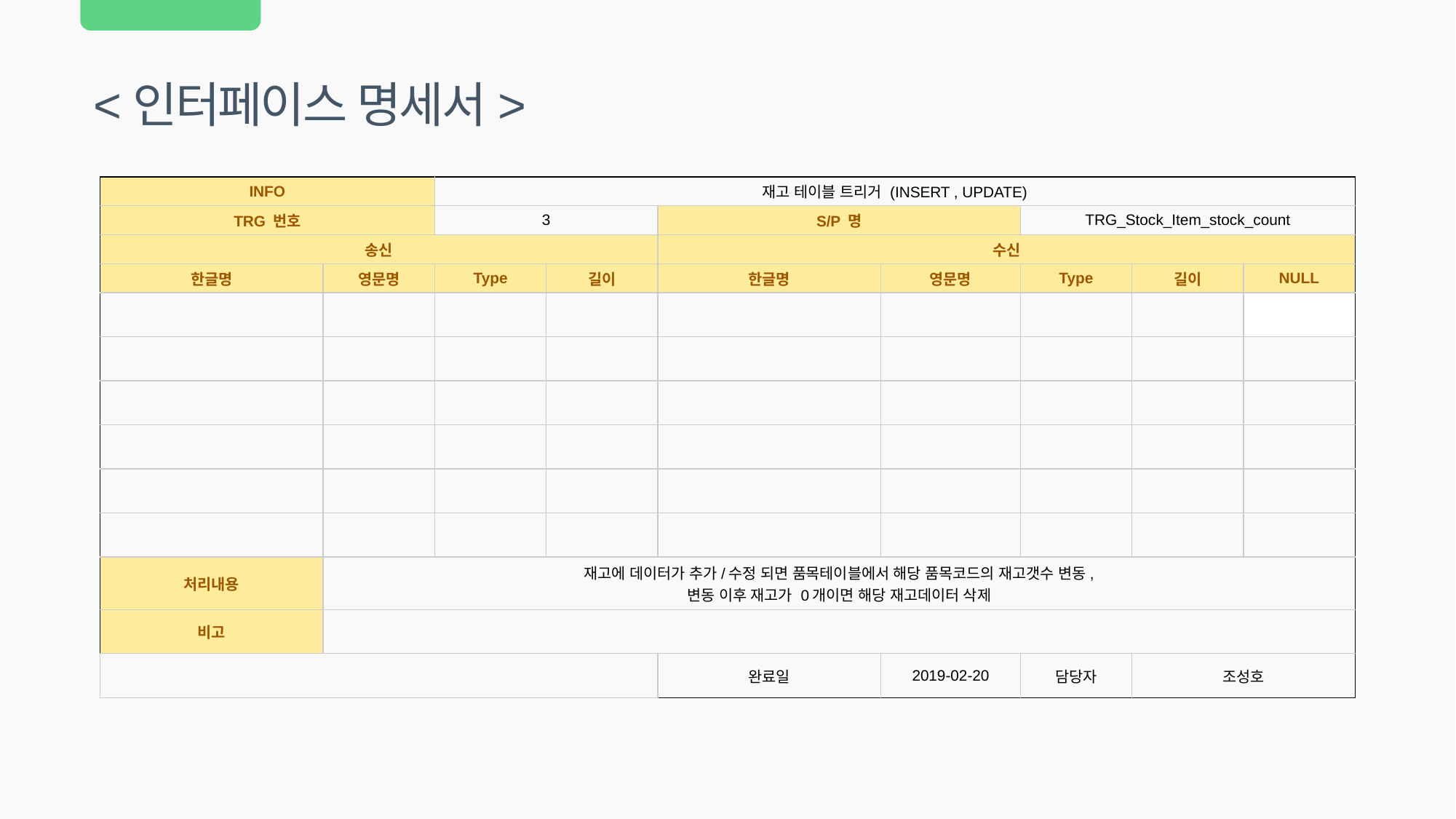

<인터페이스 명세서>
| INFO |  | 재고 테이블 트리거 (INSERT , UPDATE) |  |  |  |  |  |  |
| --- | --- | --- | --- | --- | --- | --- | --- | --- |
| TRG 번호 |  | 3 |  | S/P 명 |  | TRG\_Stock\_Item\_stock\_count |  |  |
| 송신 |  |  |  | 수신 |  |  |  |  |
| 한글명 | 영문명 | Type | 길이 | 한글명 | 영문명 | Type | 길이 | NULL |
|  |  |  |  |  |  |  |  |  |
|  |  |  |  |  |  |  |  |  |
|  |  |  |  |  |  |  |  |  |
|  |  |  |  |  |  |  |  |  |
|  |  |  |  |  |  |  |  |  |
|  |  |  |  |  |  |  |  |  |
| 처리내용 | 재고에 데이터가 추가/수정 되면 품목테이블에서 해당 품목코드의 재고갯수 변동, 변동 이후 재고가 0개이면 해당 재고데이터 삭제 |  |  |  |  |  |  |  |
| 비고 |  |  |  |  |  |  |  |  |
|  |  |  |  | 완료일 | 2019-02-20 | 담당자 | 조성호 |  |